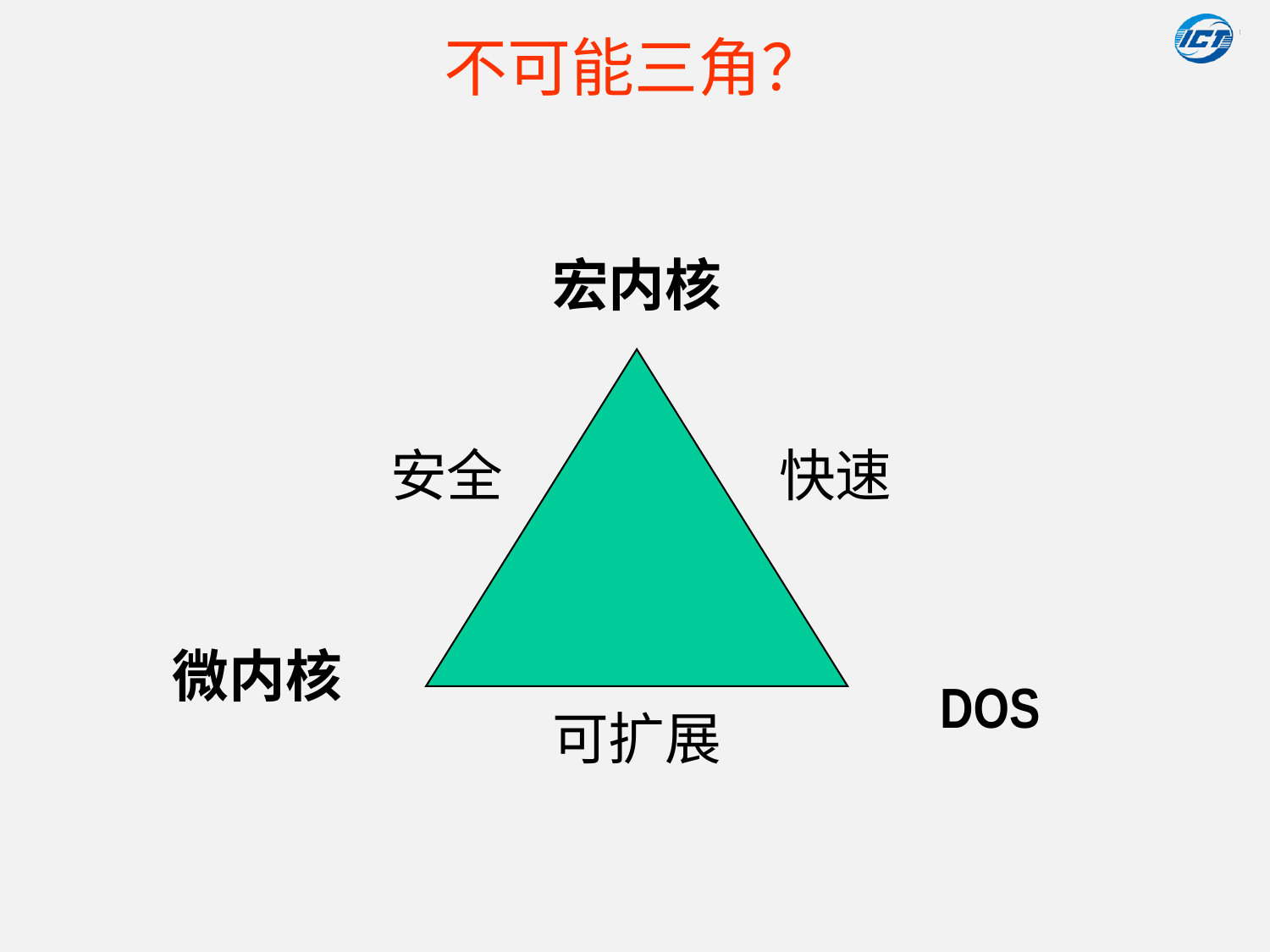

# 不可能三角？
宏内核

安全
快速
微内核
DOS
可扩展
59